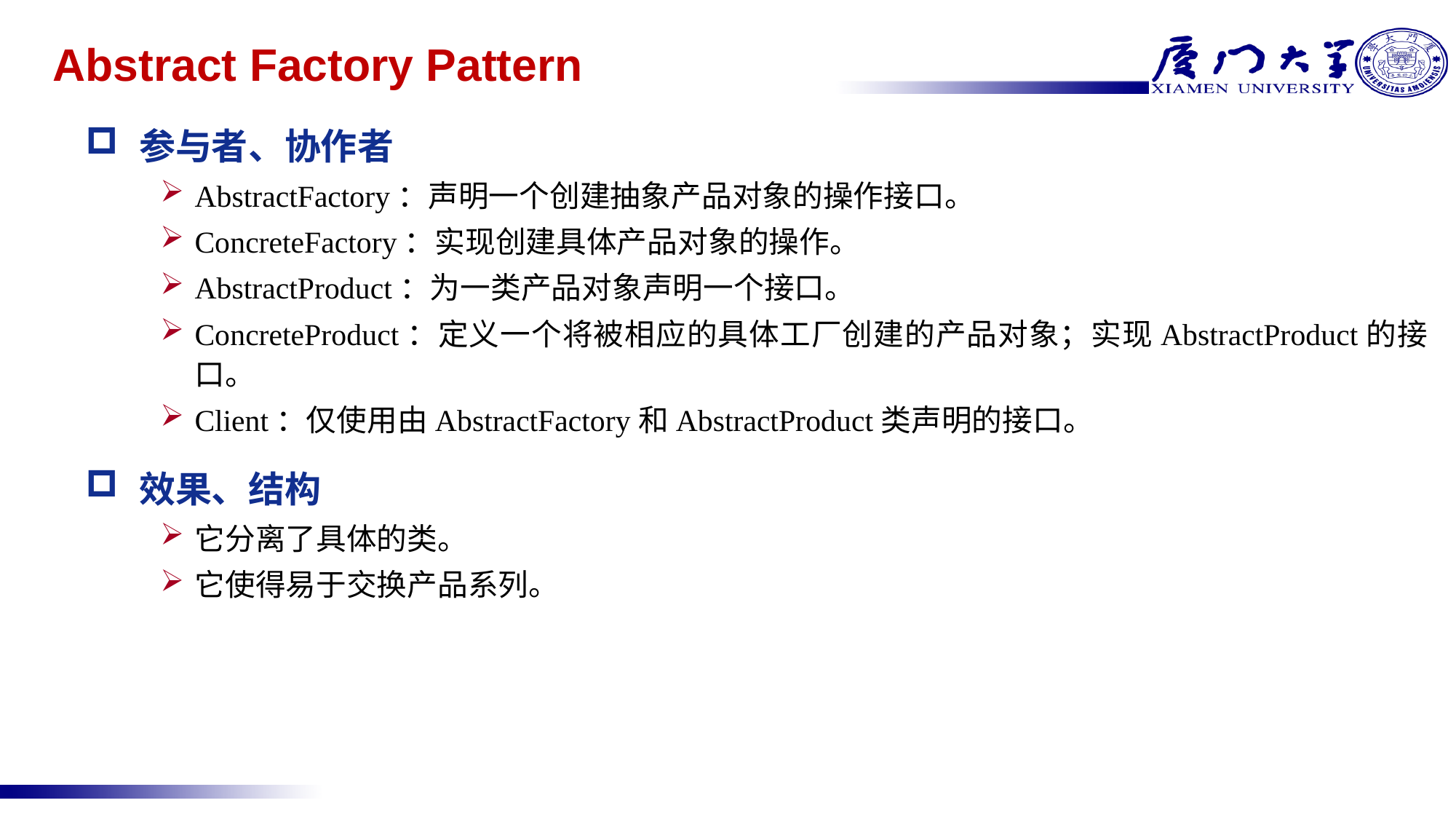

# Abstract Factory Pattern
参与者、协作者
AbstractFactory：声明一个创建抽象产品对象的操作接口。
ConcreteFactory：实现创建具体产品对象的操作。
AbstractProduct：为一类产品对象声明一个接口。
ConcreteProduct：定义一个将被相应的具体工厂创建的产品对象；实现AbstractProduct的接口。
Client：仅使用由AbstractFactory和AbstractProduct类声明的接口。
效果、结构
它分离了具体的类。
它使得易于交换产品系列。